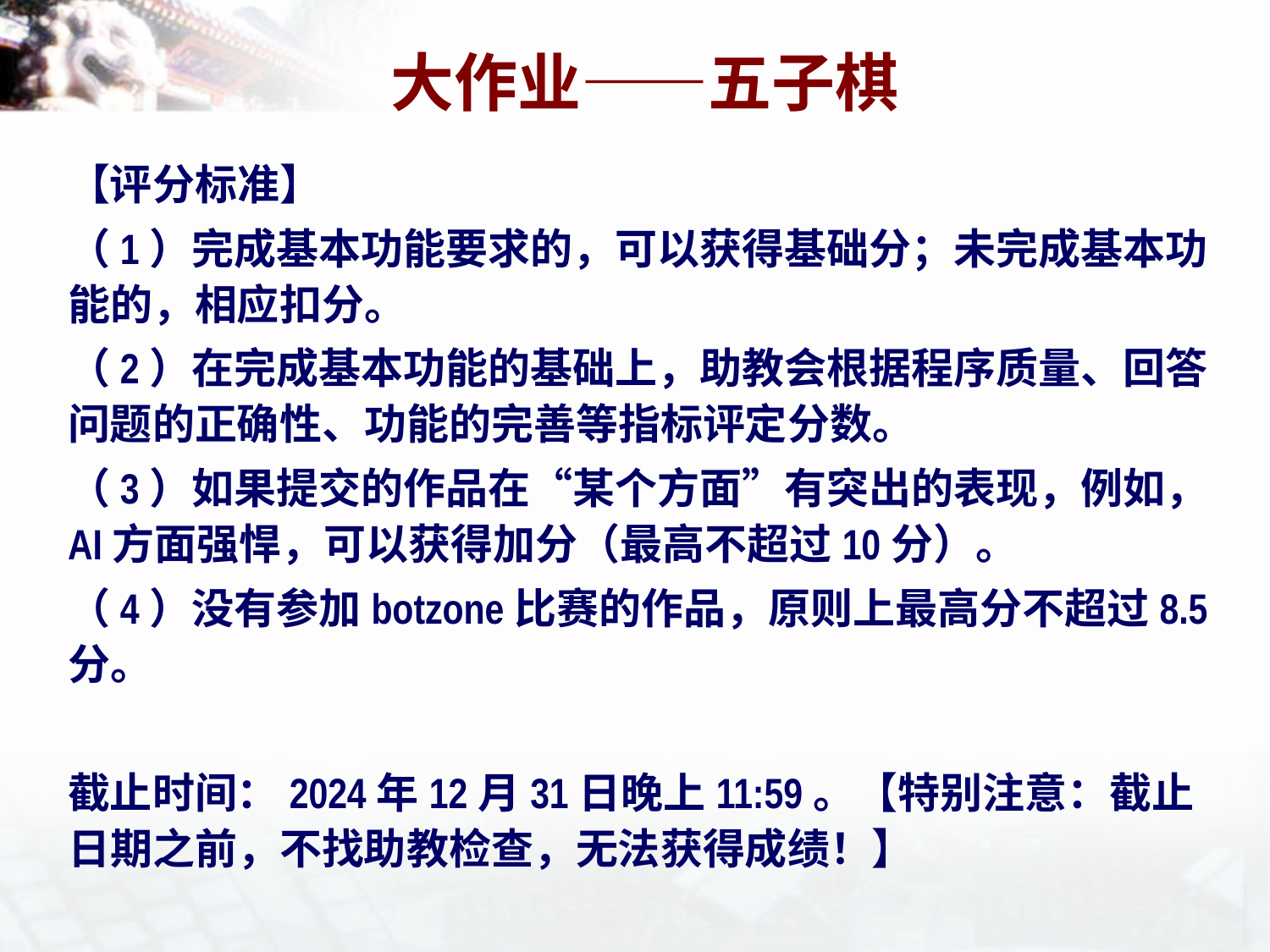

# 大作业——五子棋
【评分标准】
（1）完成基本功能要求的，可以获得基础分；未完成基本功能的，相应扣分。
（2）在完成基本功能的基础上，助教会根据程序质量、回答问题的正确性、功能的完善等指标评定分数。
（3）如果提交的作品在“某个方面”有突出的表现，例如，AI方面强悍，可以获得加分（最高不超过10分）。
（4）没有参加botzone比赛的作品，原则上最高分不超过8.5分。

截止时间：2024年12月31日晚上11:59。【特别注意：截止日期之前，不找助教检查，无法获得成绩！】